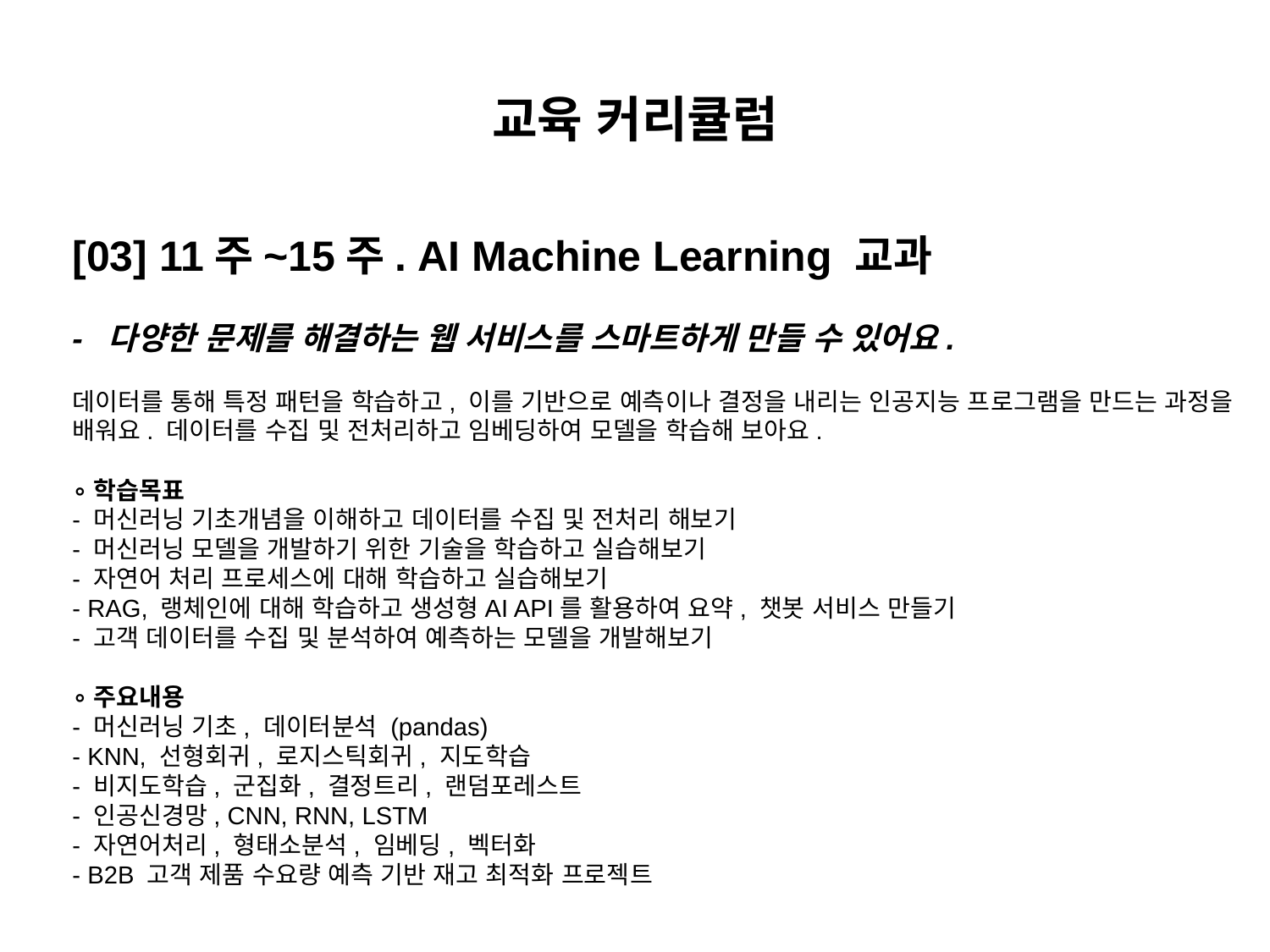

# 교육 커리큘럼
[03] 11주~15주. AI Machine Learning 교과

-  다양한 문제를 해결하는 웹 서비스를 스마트하게 만들 수 있어요.

데이터를 통해 특정 패턴을 학습하고, 이를 기반으로 예측이나 결정을 내리는 인공지능 프로그램을 만드는 과정을 배워요. 데이터를 수집 및 전처리하고 임베딩하여 모델을 학습해 보아요.

∘학습목표
- 머신러닝 기초개념을 이해하고 데이터를 수집 및 전처리 해보기
- 머신러닝 모델을 개발하기 위한 기술을 학습하고 실습해보기
- 자연어 처리 프로세스에 대해 학습하고 실습해보기
- RAG, 랭체인에 대해 학습하고 생성형AI API를 활용하여 요약, 챗봇 서비스 만들기
- 고객 데이터를 수집 및 분석하여 예측하는 모델을 개발해보기

∘주요내용
- 머신러닝 기초, 데이터분석 (pandas)
- KNN, 선형회귀, 로지스틱회귀, 지도학습
- 비지도학습, 군집화, 결정트리, 랜덤포레스트
- 인공신경망, CNN, RNN, LSTM
- 자연어처리, 형태소분석, 임베딩, 벡터화
- B2B 고객 제품 수요량 예측 기반 재고 최적화 프로젝트